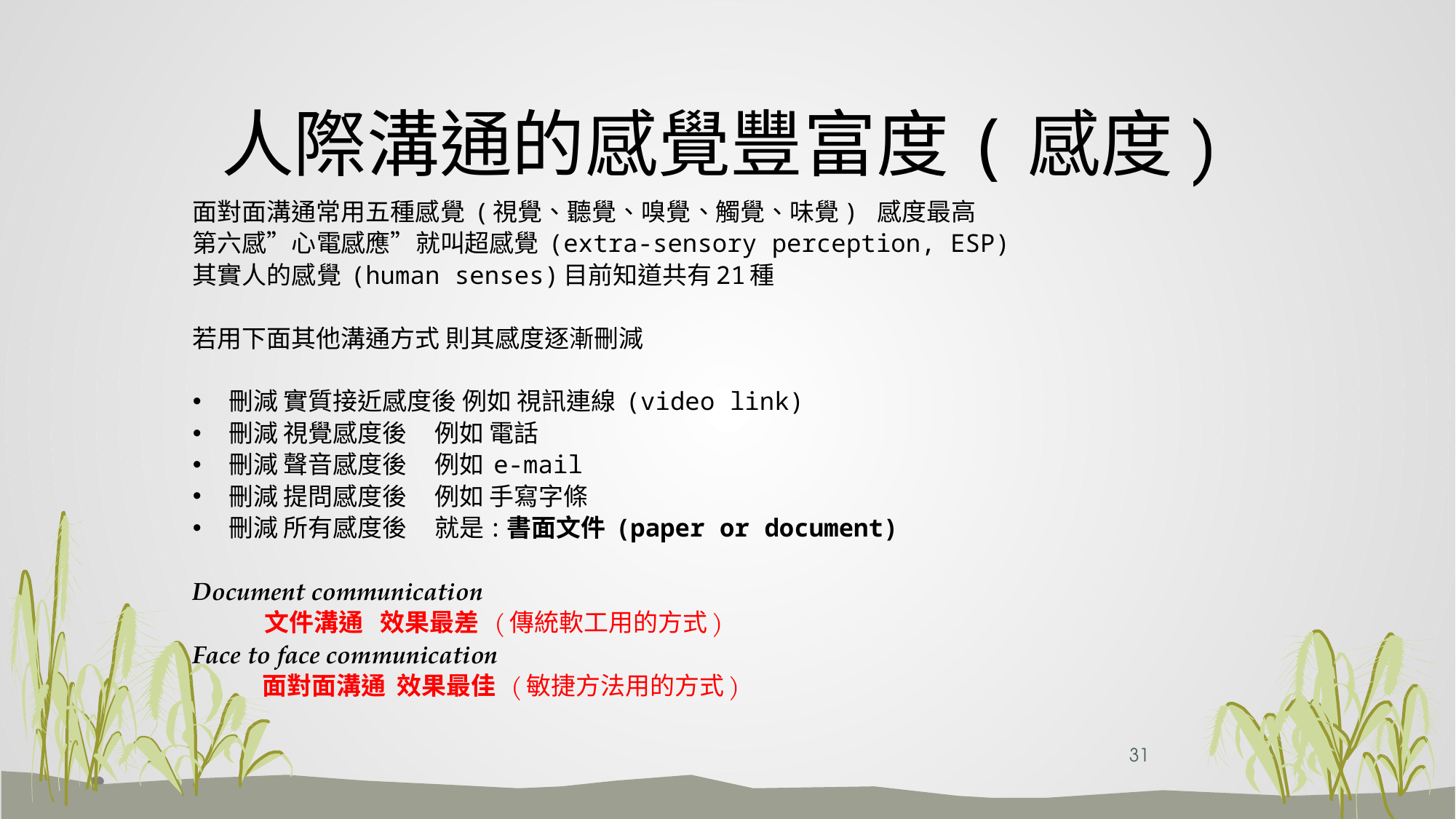

# 人際溝通的感覺豐富度(感度)
面對面溝通常用五種感覺 (視覺、聽覺、嗅覺、觸覺、味覺) 感度最高
第六感”心電感應”就叫超感覺 (extra-sensory perception, ESP)
其實人的感覺 (human senses)目前知道共有21種

若用下面其他溝通方式 則其感度逐漸刪減

刪減 實質接近感度後 例如 視訊連線 (video link)
刪減 視覺感度後     例如 電話
刪減 聲音感度後     例如 e-mail
刪減 提問感度後     例如 手寫字條
刪減 所有感度後     就是:書面文件 (paper or document)

Document communication
            文件溝通   效果最差  (傳統軟工用的方式)
Face to face communication
            面對面溝通  效果最佳  (敏捷方法用的方式)

31